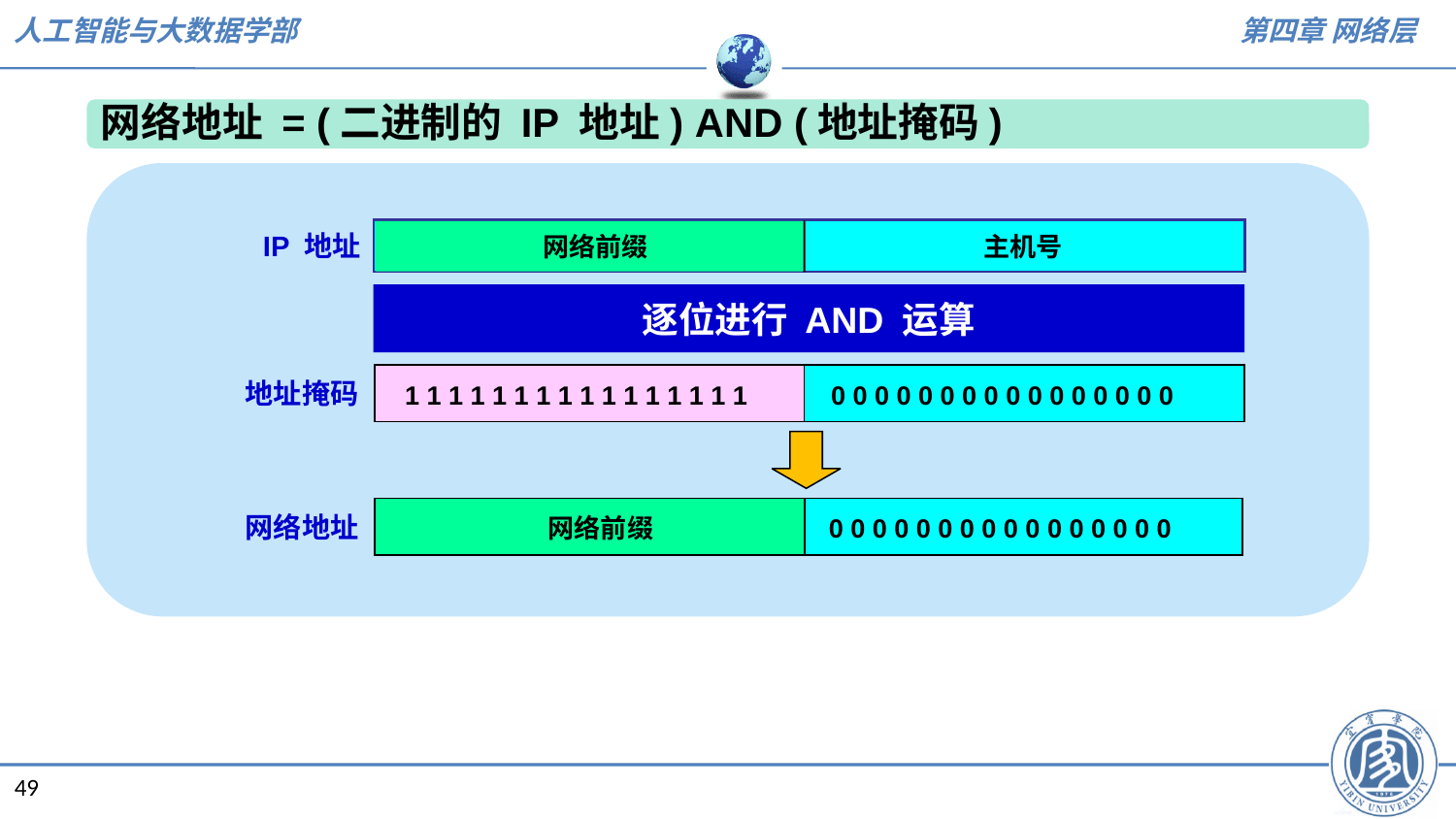

网络地址 = (二进制的 IP 地址) AND (地址掩码)

IP 地址

网络前缀
主机号
逐位进行 AND 运算

地址掩码
1 1 1 1 1 1 1 1 1 1 1 1 1 1 1 1
0 0 0 0 0 0 0 0 0 0 0 0 0 0 0 0

网络地址
0 0 0 0 0 0 0 0 0 0 0 0 0 0 0 0
网络前缀
49